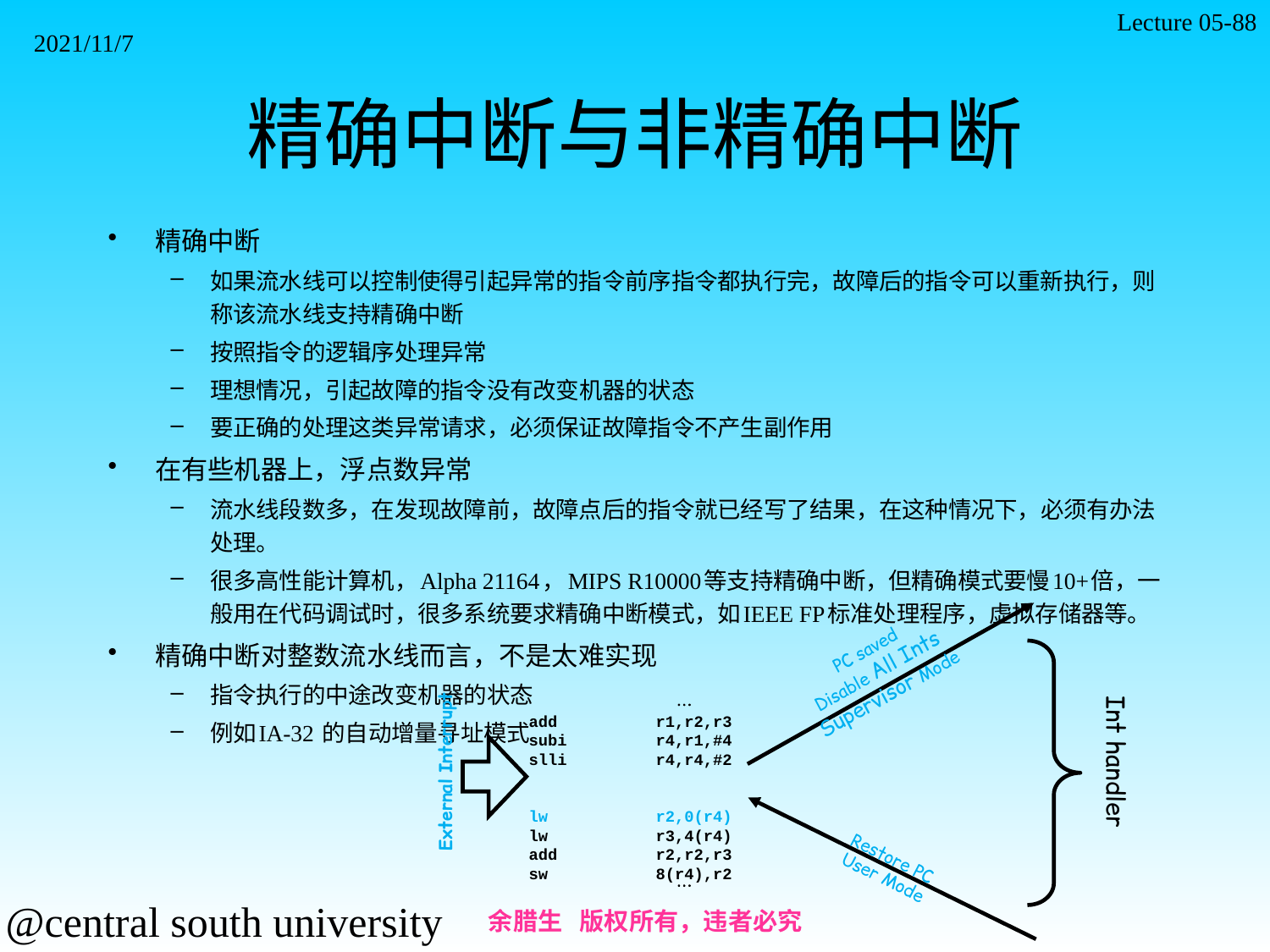

Lecture 05-88
2021/11/7
# 精确中断与非精确中断
精确中断
如果流水线可以控制使得引起异常的指令前序指令都执行完，故障后的指令可以重新执行，则称该流水线支持精确中断
按照指令的逻辑序处理异常
理想情况，引起故障的指令没有改变机器的状态
要正确的处理这类异常请求，必须保证故障指令不产生副作用
在有些机器上，浮点数异常
流水线段数多，在发现故障前，故障点后的指令就已经写了结果，在这种情况下，必须有办法处理。
很多高性能计算机，Alpha 21164，MIPS R10000等支持精确中断，但精确模式要慢10+倍，一般用在代码调试时，很多系统要求精确中断模式，如IEEE FP标准处理程序，虚拟存储器等。
精确中断对整数流水线而言，不是太难实现
指令执行的中途改变机器的状态
例如IA-32 的自动增量寻址模式
PC saved
Disable All Ints
Supervisor Mode

…
add 	r1,r2,r3
subi 	r4,r1,#4
slli 	r4,r4,#2

lw	r2,0(r4)
lw	r3,4(r4)
add	r2,r2,r3
sw	8(r4),r2
…

Int handler
External Interrupt
Restore PC
User Mode

余腊生   版权所有，违者必究